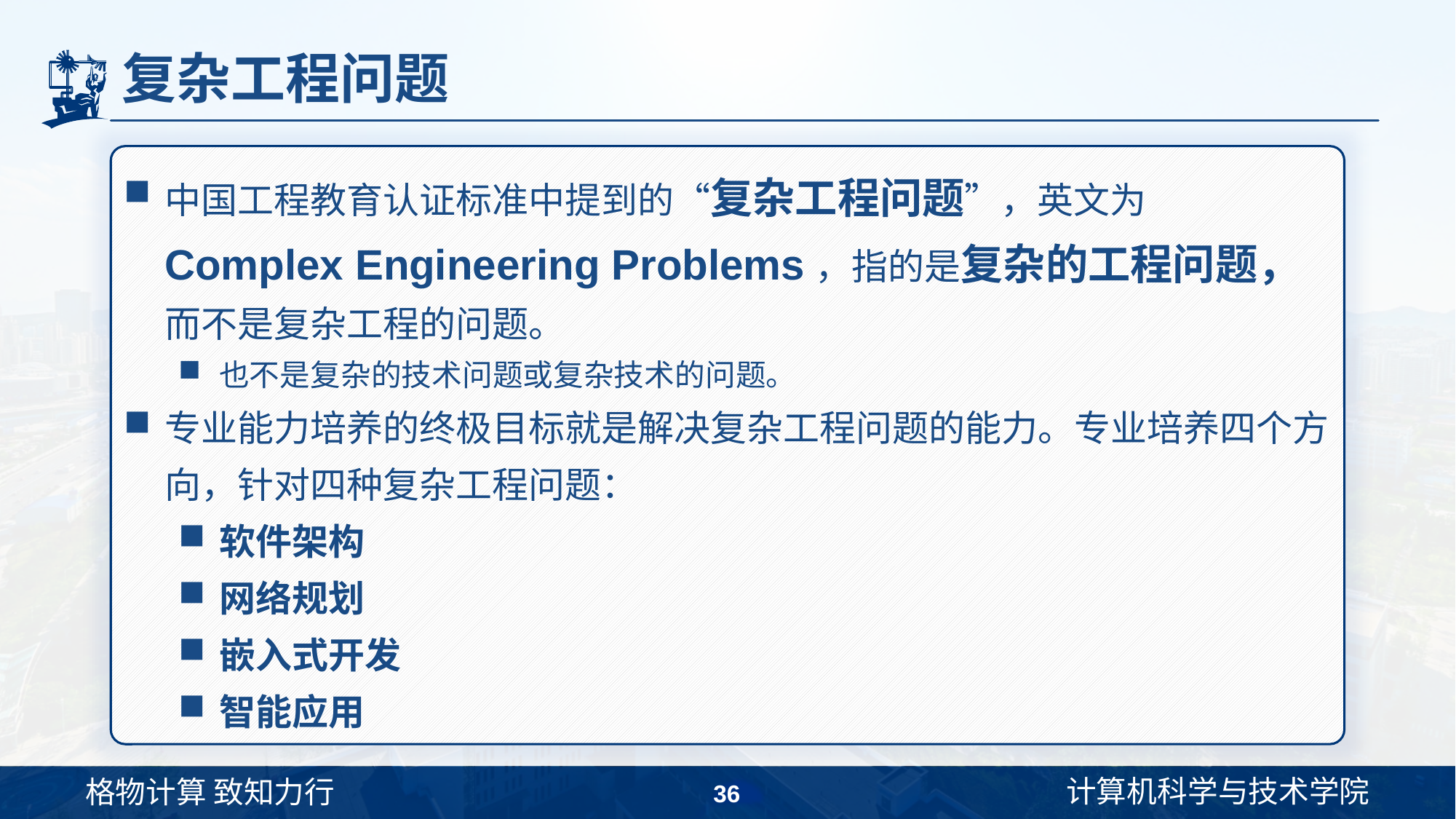

# 复杂工程问题
中国工程教育认证标准中提到的“复杂工程问题”，英文为Complex Engineering Problems，指的是复杂的工程问题，而不是复杂工程的问题。
也不是复杂的技术问题或复杂技术的问题。
专业能力培养的终极目标就是解决复杂工程问题的能力。专业培养四个方向，针对四种复杂工程问题：
软件架构
网络规划
嵌入式开发
智能应用
36